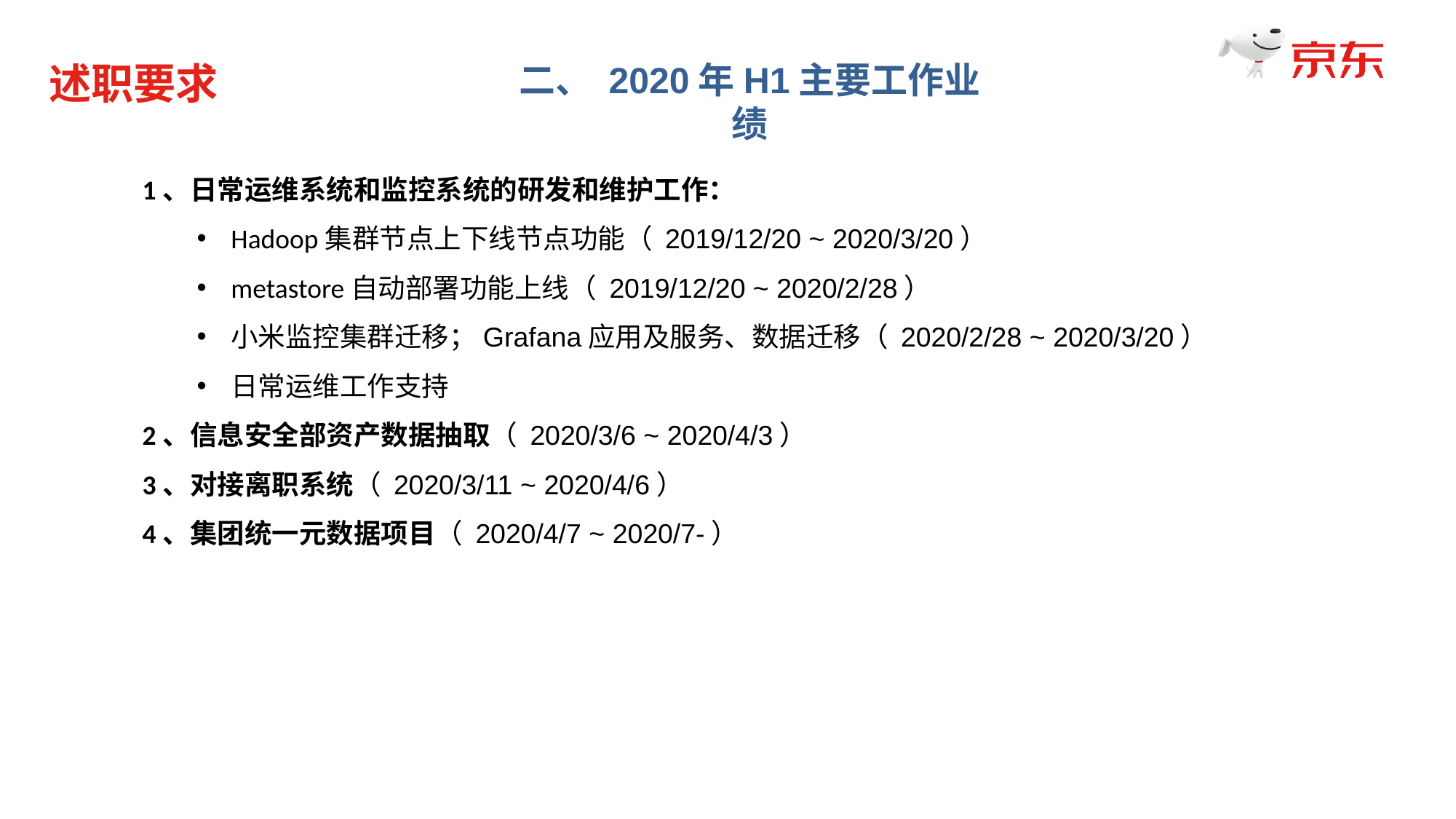

述职要求
二、 2020年H1主要工作业绩
1、日常运维系统和监控系统的研发和维护工作：
Hadoop集群节点上下线节点功能（ 2019/12/20 ~ 2020/3/20）
metastore自动部署功能上线（ 2019/12/20 ~ 2020/2/28）
小米监控集群迁移；Grafana应用及服务、数据迁移（ 2020/2/28 ~ 2020/3/20）
日常运维工作支持
2、信息安全部资产数据抽取（ 2020/3/6 ~ 2020/4/3）
3、对接离职系统（ 2020/3/11 ~ 2020/4/6）
4、集团统一元数据项目（ 2020/4/7 ~ 2020/7-）